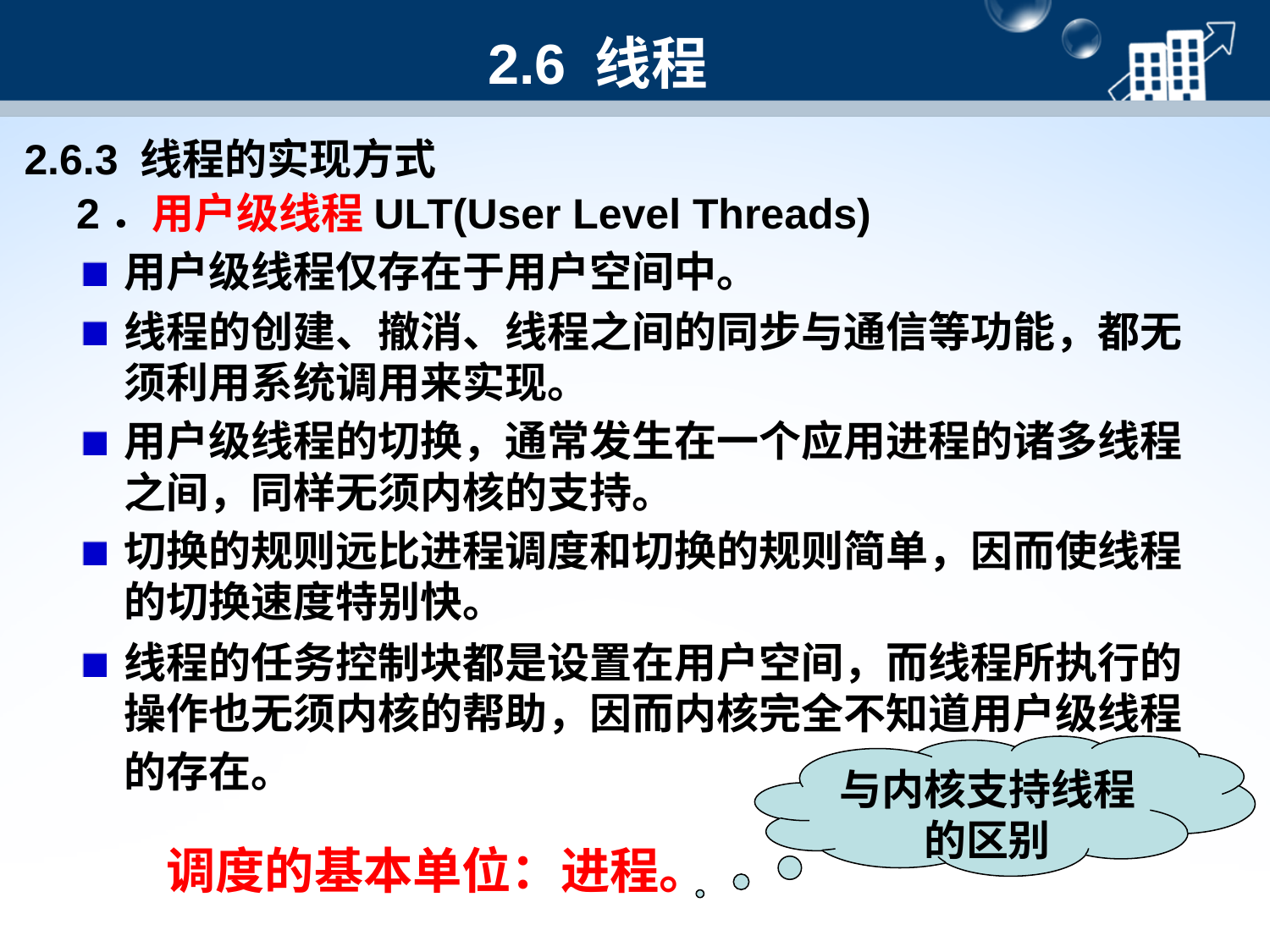

2.6 线程
2.6.3 线程的实现方式
2．用户级线程ULT(User Level Threads)
用户级线程仅存在于用户空间中。
线程的创建、撤消、线程之间的同步与通信等功能，都无须利用系统调用来实现。
用户级线程的切换，通常发生在一个应用进程的诸多线程之间，同样无须内核的支持。
切换的规则远比进程调度和切换的规则简单，因而使线程的切换速度特别快。
线程的任务控制块都是设置在用户空间，而线程所执行的操作也无须内核的帮助，因而内核完全不知道用户级线程的存在。
与内核支持线程的区别
调度的基本单位：进程。